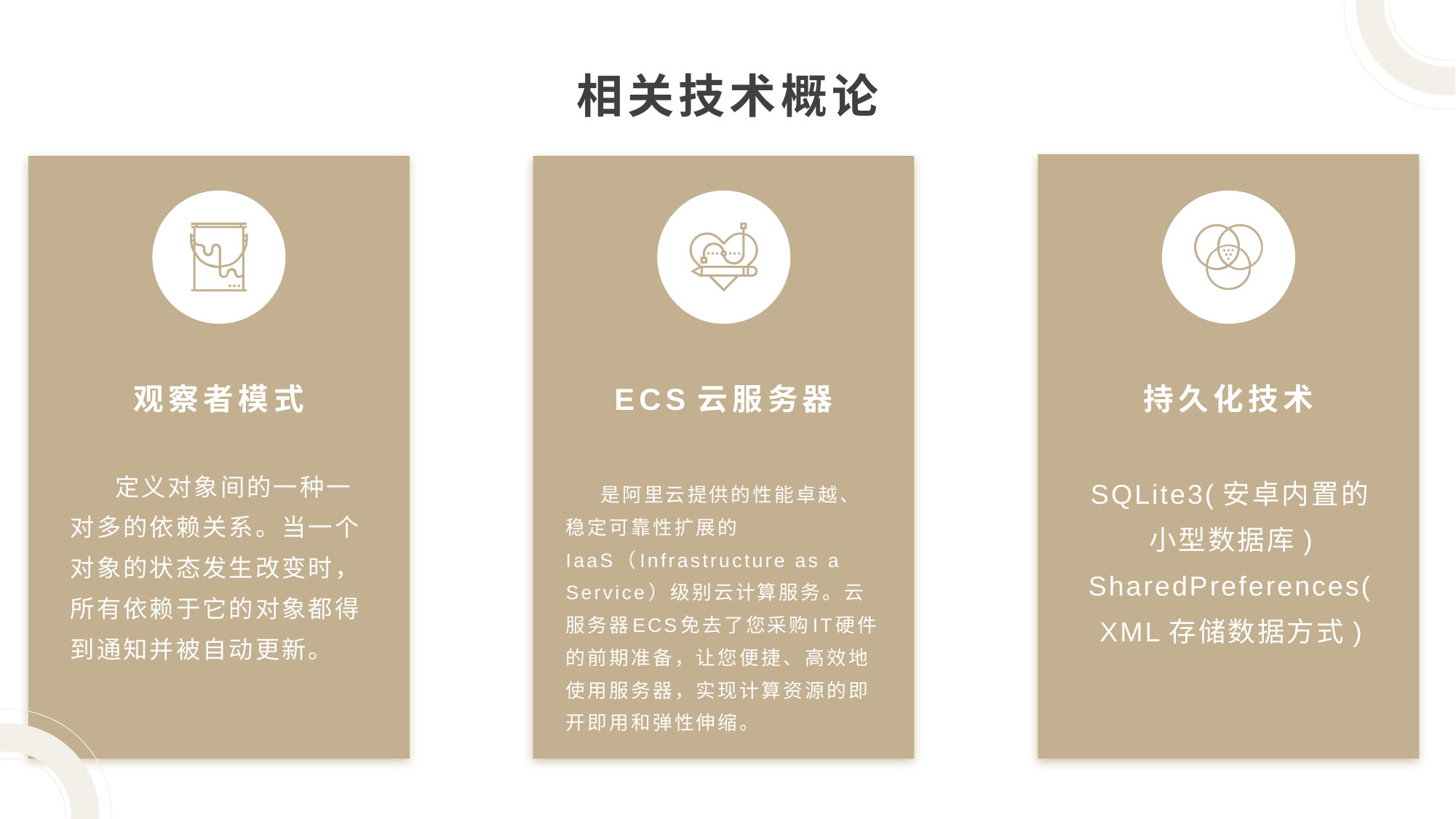

相关技术概论

观察者模式
ECS云服务器
持久化技术

     是阿里云提供的性能卓越、稳定可靠性扩展的IaaS（Infrastructure as a Service）级别云计算服务。云服务器ECS免去了您采购IT硬件的前期准备，让您便捷、高效地使用服务器，实现计算资源的即开即用和弹性伸缩。

     定义对象间的一种一对多的依赖关系。当一个对象的状态发生改变时，所有依赖于它的对象都得到通知并被自动更新。

SQLite3(安卓内置的小型数据库)
SharedPreferences(XML存储数据方式)